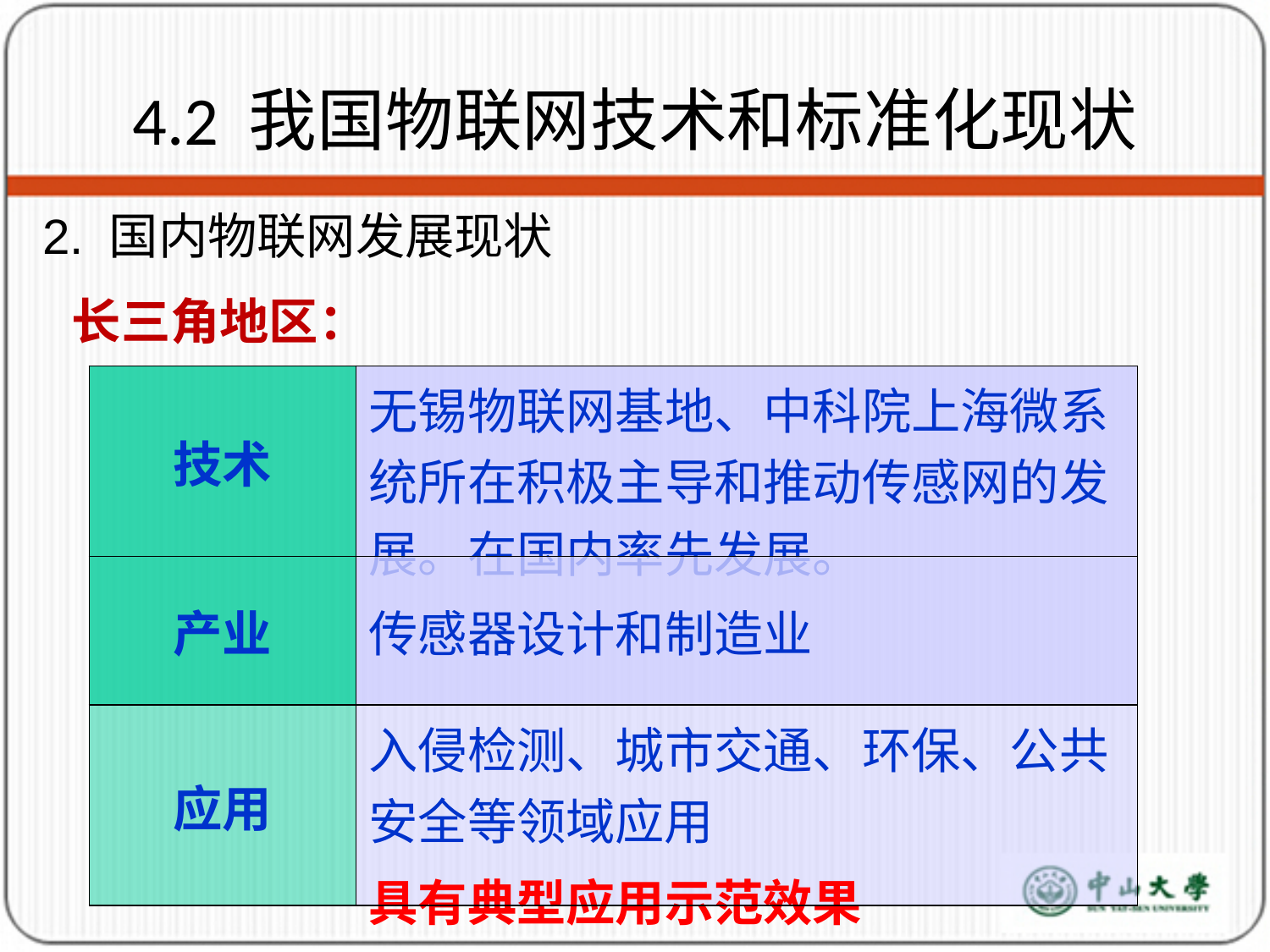

# 4.2 我国物联网技术和标准化现状
2. 国内物联网发展现状

长三角地区：
| 技术 | 无锡物联网基地、中科院上海微系统所在积极主导和推动传感网的发展。在国内率先发展。 |
| --- | --- |
| 产业 | 传感器设计和制造业 |
| 应用 | 入侵检测、城市交通、环保、公共安全等领域应用 具有典型应用示范效果 |